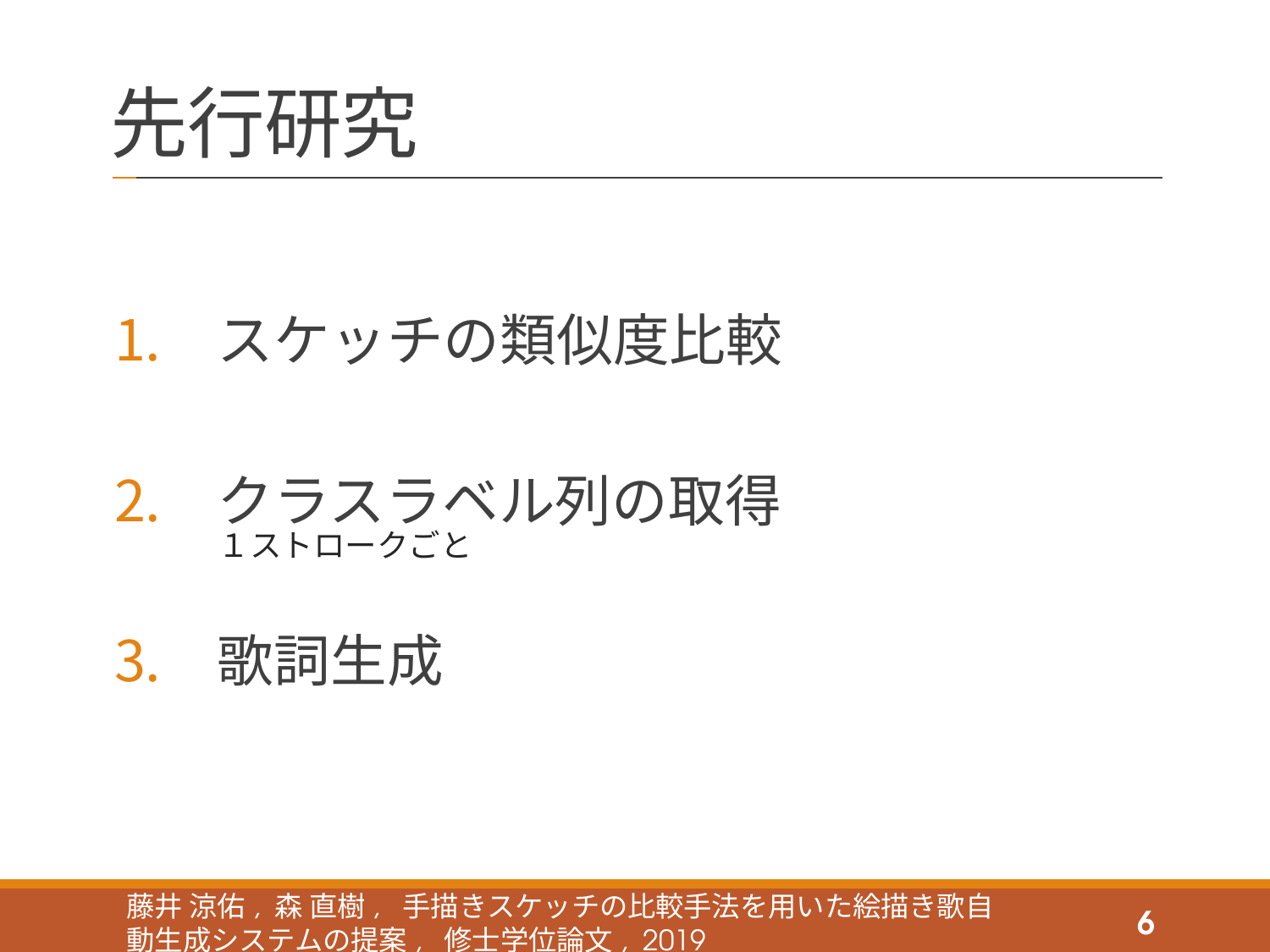

# 先行研究
スケッチの類似度比較
クラスラベル列の取得
歌詞生成
１ストロークごと
藤井 涼佑, 森 直樹,  手描きスケッチの比較手法を用いた絵描き歌自動生成システムの提案,  修士学位論文,  2019
6